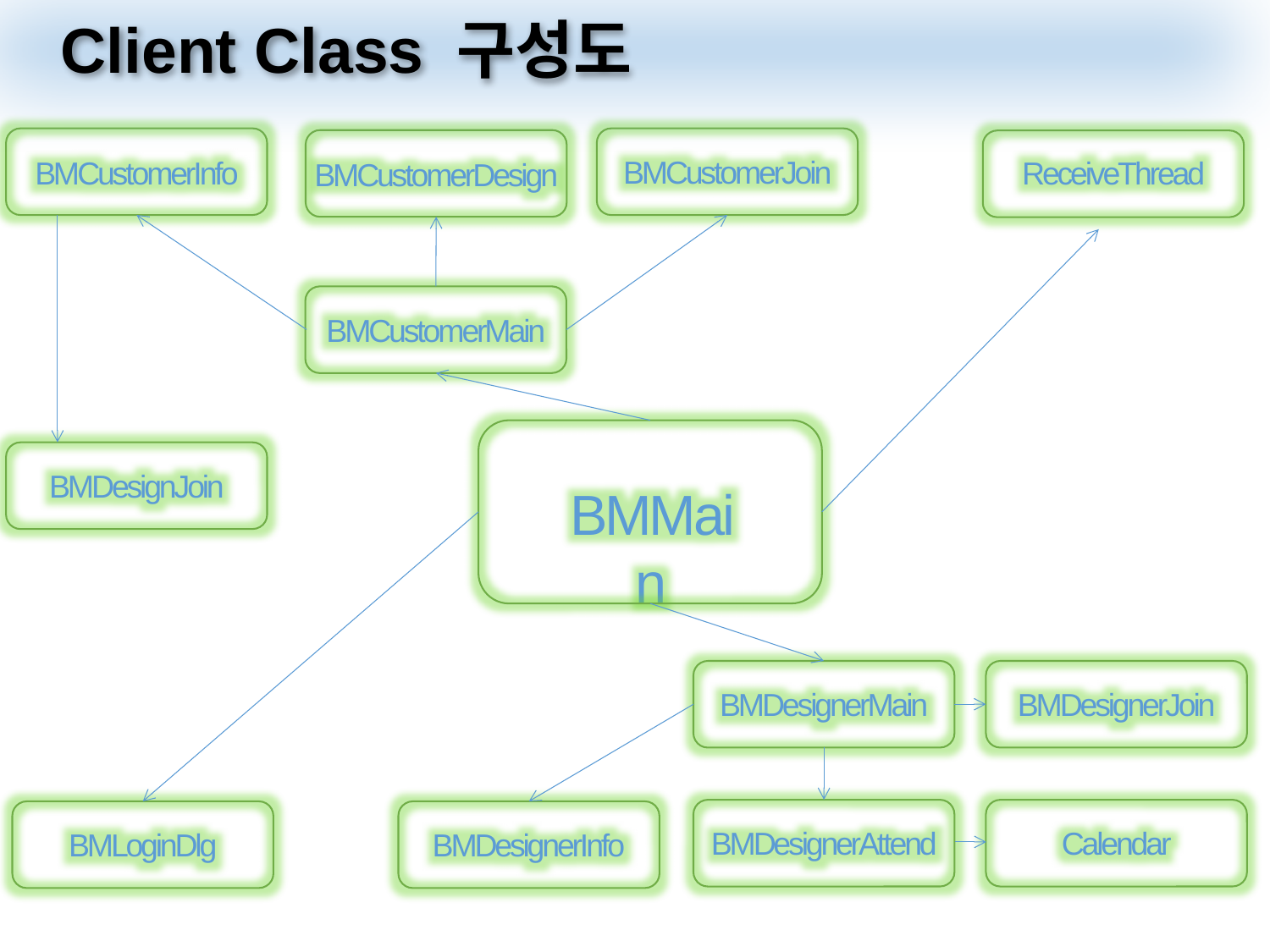

Client Class 구성도

BMCustomerJoin
ReceiveThread
BMCustomerInfo
BMCustomerDesign

BMCustomerMain

BMDesignJoin
BMMain

BMDesignerMain
BMDesignerJoin

BMDesignerAttend
Calendar
BMLoginDlg
BMDesignerInfo